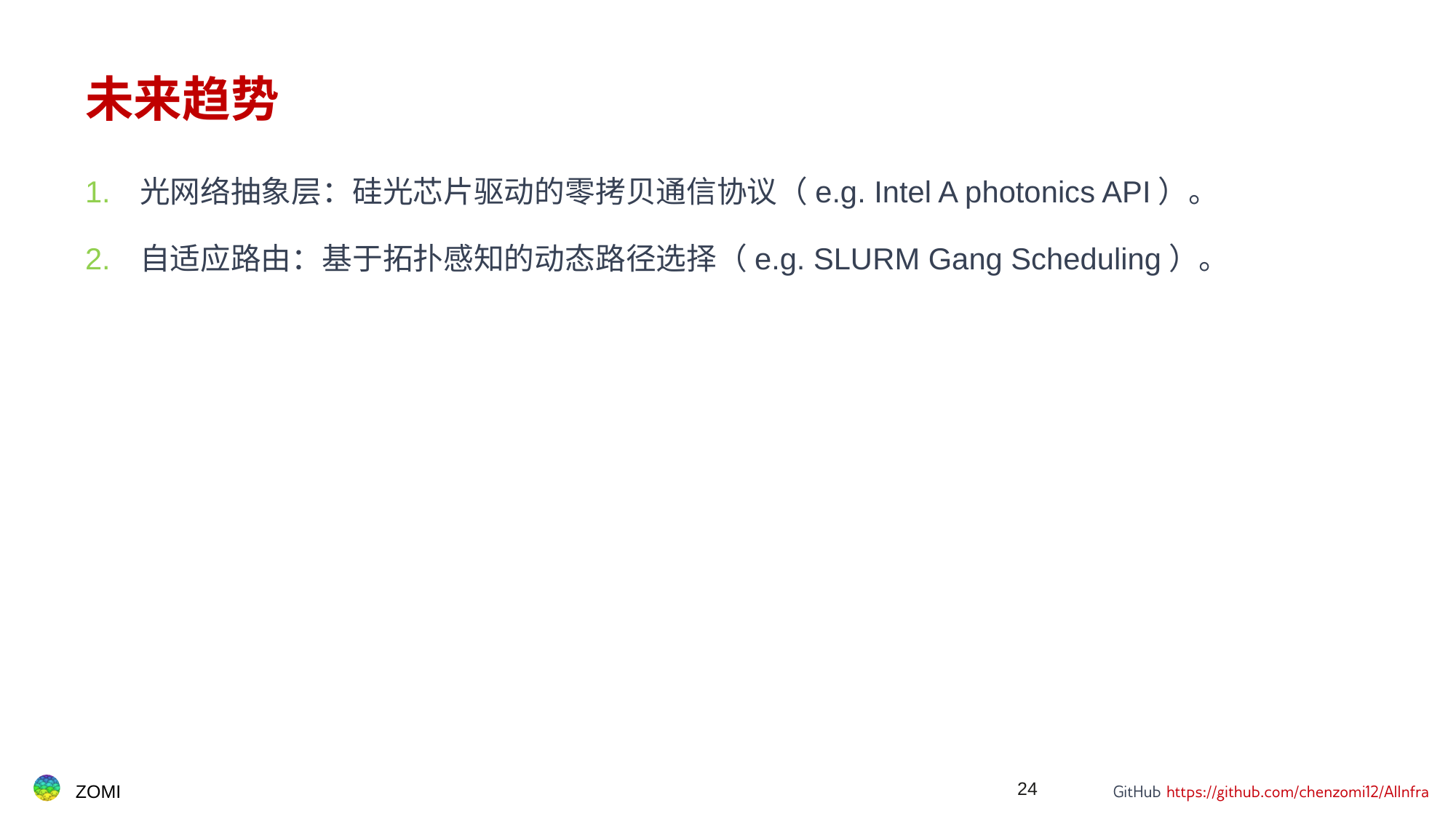

# 未来趋势
光网络抽象层：硅光芯片驱动的零拷贝通信协议（e.g. Intel A photonics API）。
自适应路由：基于拓扑感知的动态路径选择（e.g. SLURM Gang Scheduling）。